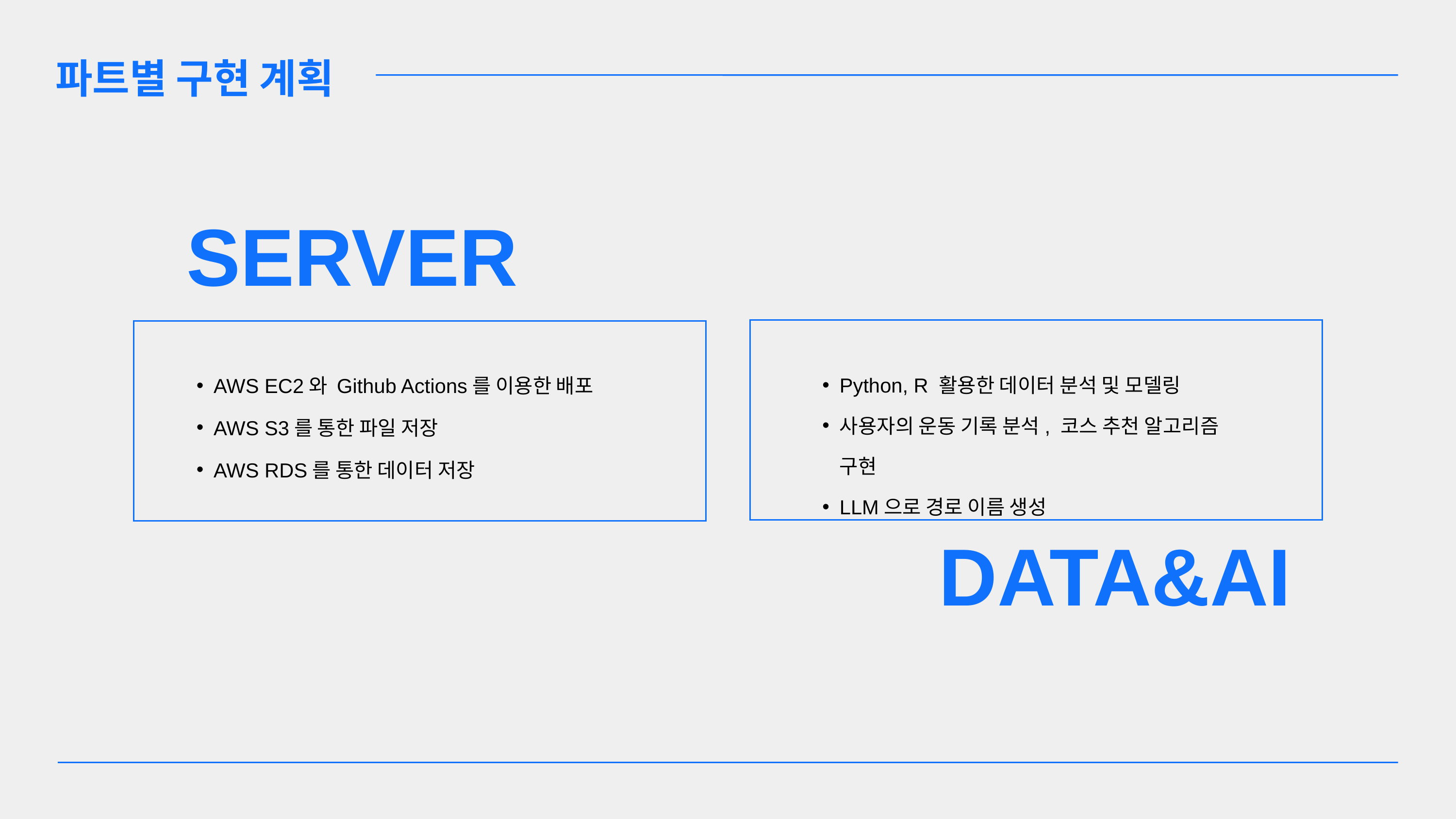

파트별 구현 계획

SERVER

AWS EC2와 Github Actions를 이용한 배포
AWS S3를 통한 파일 저장
AWS RDS를 통한 데이터 저장
Python, R 활용한 데이터 분석 및 모델링
사용자의 운동 기록 분석, 코스 추천 알고리즘 구현
LLM으로 경로 이름 생성
DATA&AI